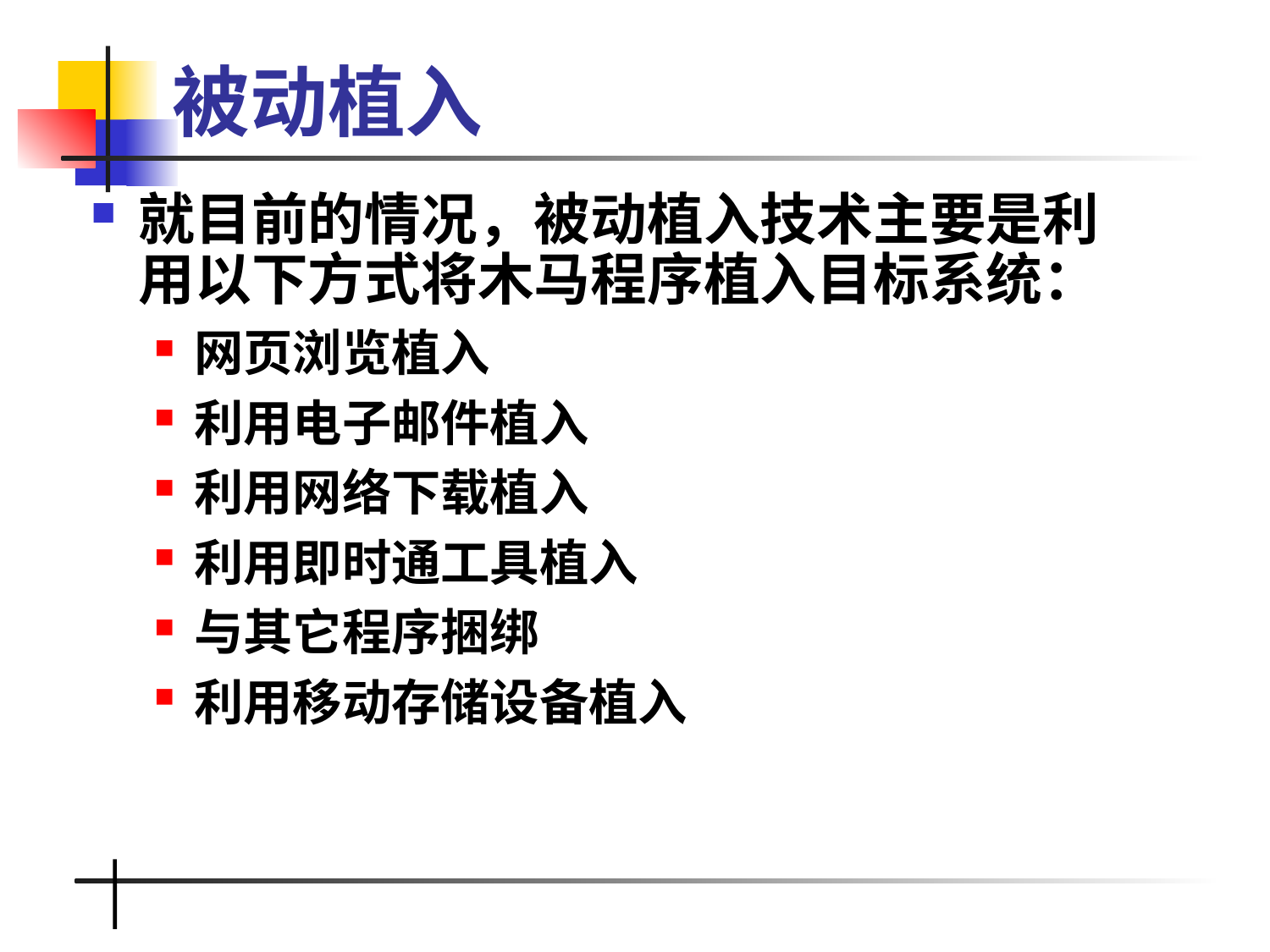

# 被动植入
就目前的情况，被动植入技术主要是利用以下方式将木马程序植入目标系统：
网页浏览植入
利用电子邮件植入
利用网络下载植入
利用即时通工具植入
与其它程序捆绑
利用移动存储设备植入